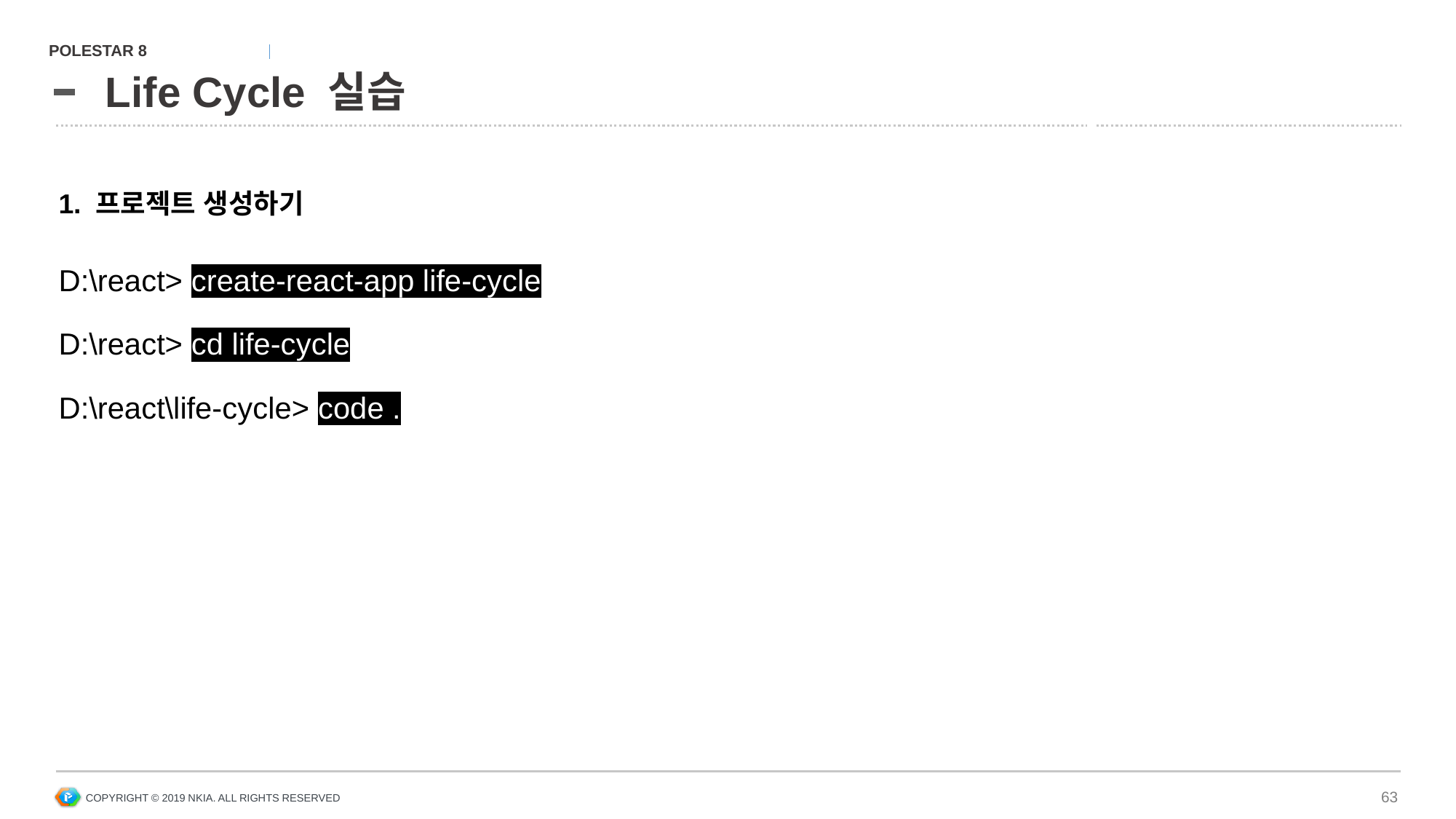

# Life Cycle 실습
1. 프로젝트 생성하기
D:\react> create-react-app life-cycle
D:\react> cd life-cycle
D:\react\life-cycle> code .